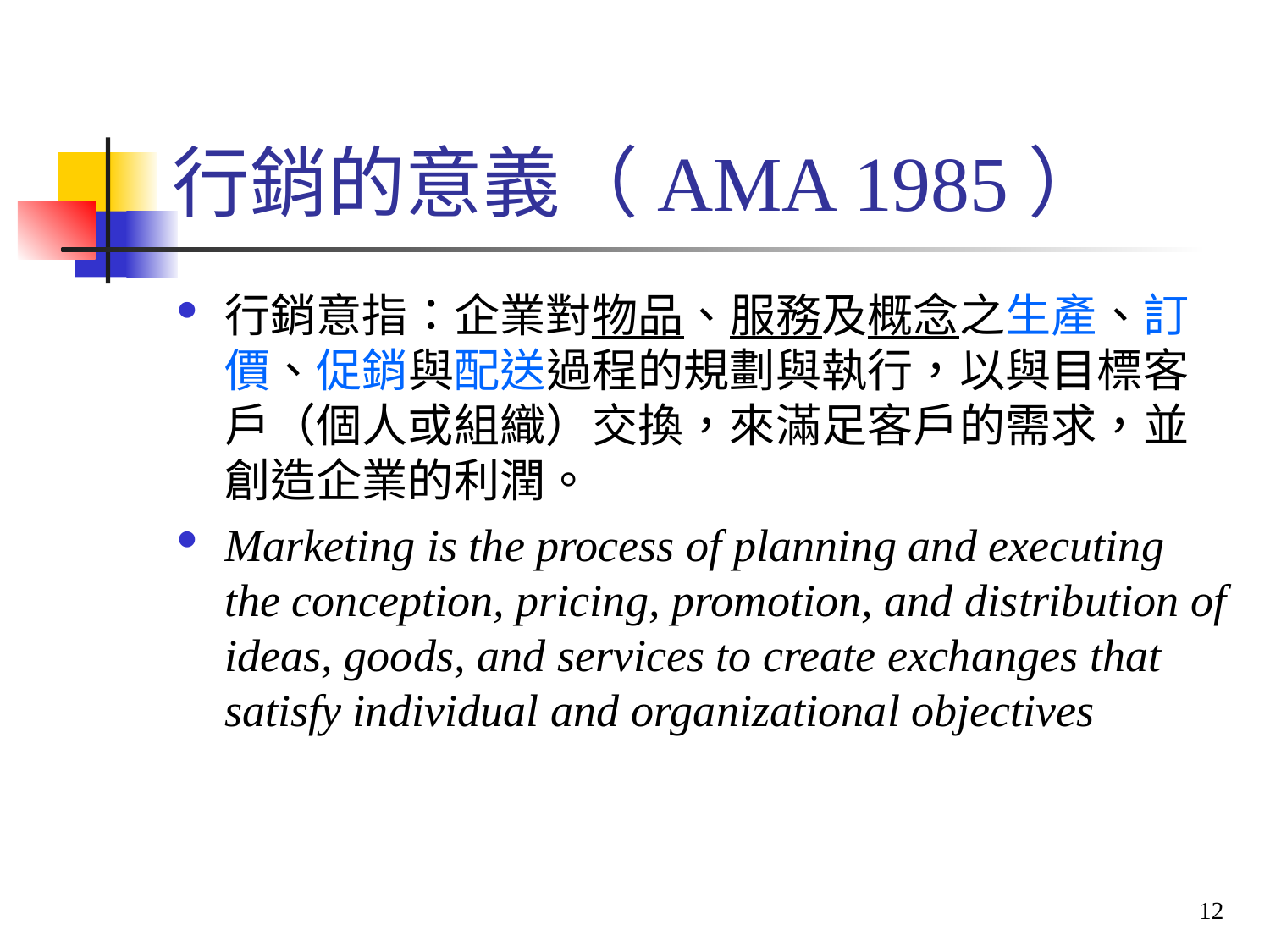

# 行銷的意義（AMA 1985）
行銷意指：企業對物品、服務及概念之生產、訂價、促銷與配送過程的規劃與執行，以與目標客戶（個人或組織）交換，來滿足客戶的需求，並創造企業的利潤。
Marketing is the process of planning and executing the conception, pricing, promotion, and distribution of ideas, goods, and services to create exchanges that satisfy individual and organizational objectives